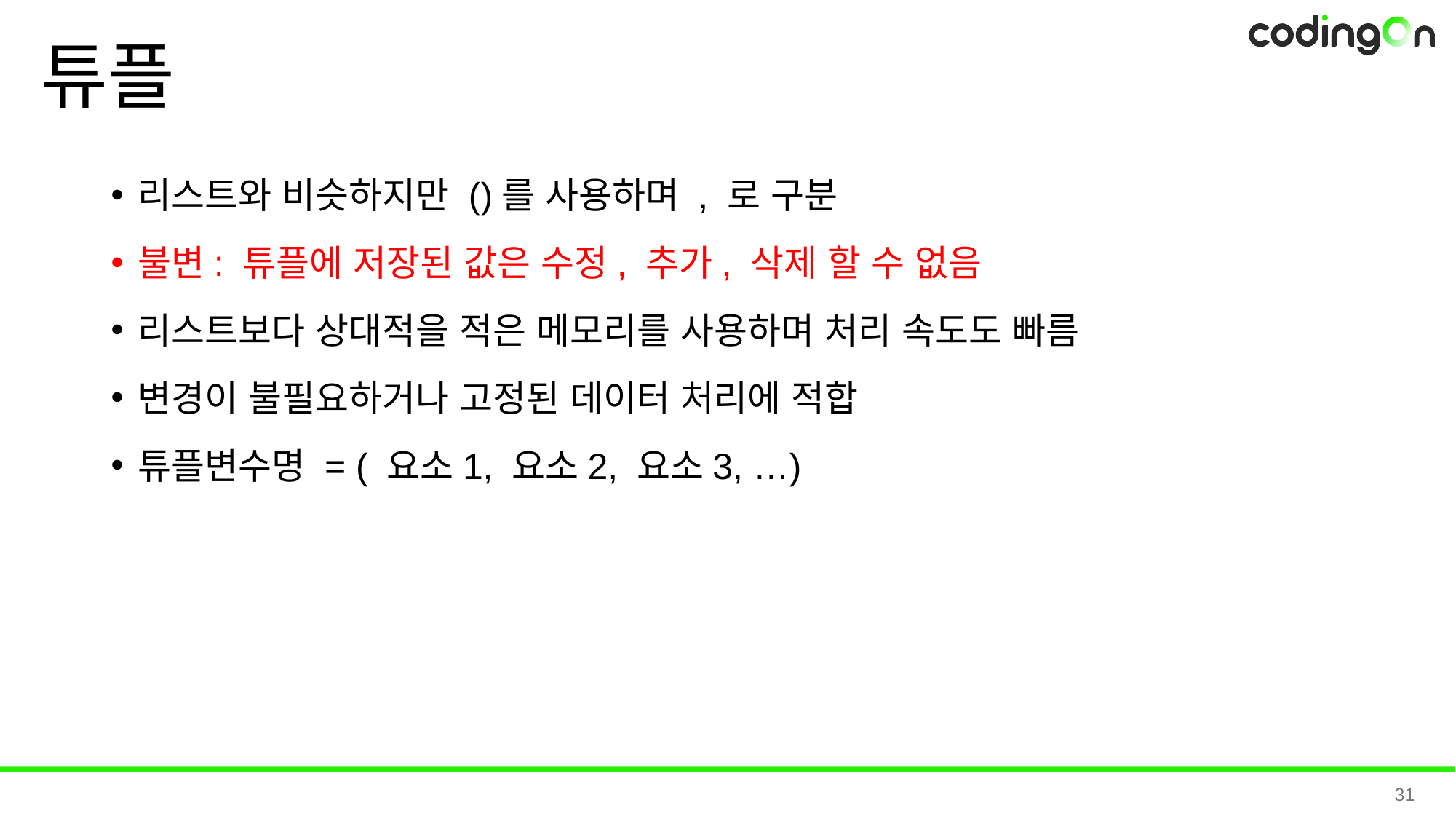

# 튜플
리스트와 비슷하지만 ()를 사용하며 , 로 구분
불변: 튜플에 저장된 값은 수정, 추가, 삭제 할 수 없음
리스트보다 상대적을 적은 메모리를 사용하며 처리 속도도 빠름
변경이 불필요하거나 고정된 데이터 처리에 적합
튜플변수명 = ( 요소1, 요소2, 요소3, …)
31